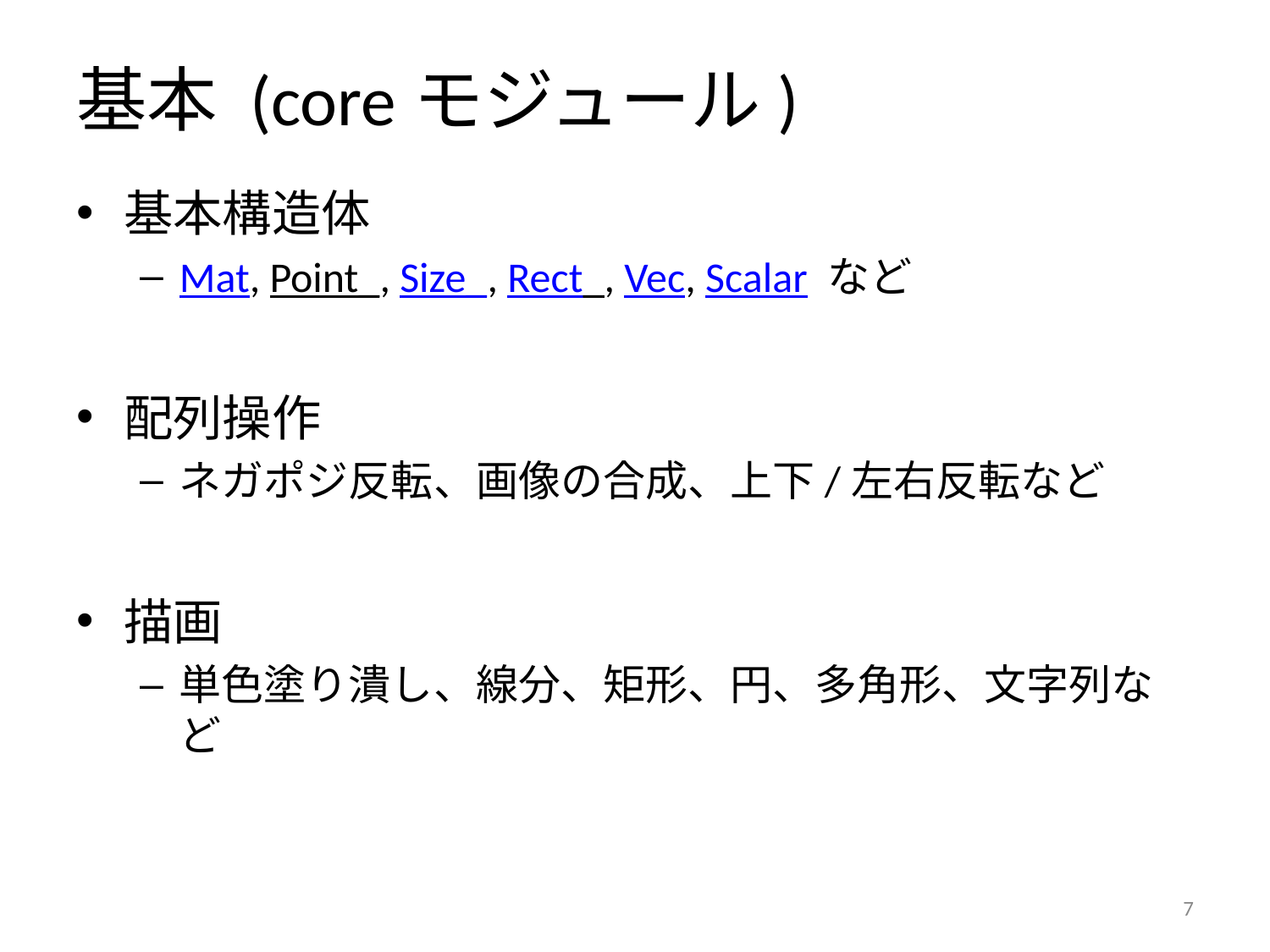

# 基本 (coreモジュール)
基本構造体
Mat, Point_, Size_, Rect_, Vec, Scalar など

配列操作
ネガポジ反転、画像の合成、上下/左右反転など

描画
単色塗り潰し、線分、矩形、円、多角形、文字列など
7